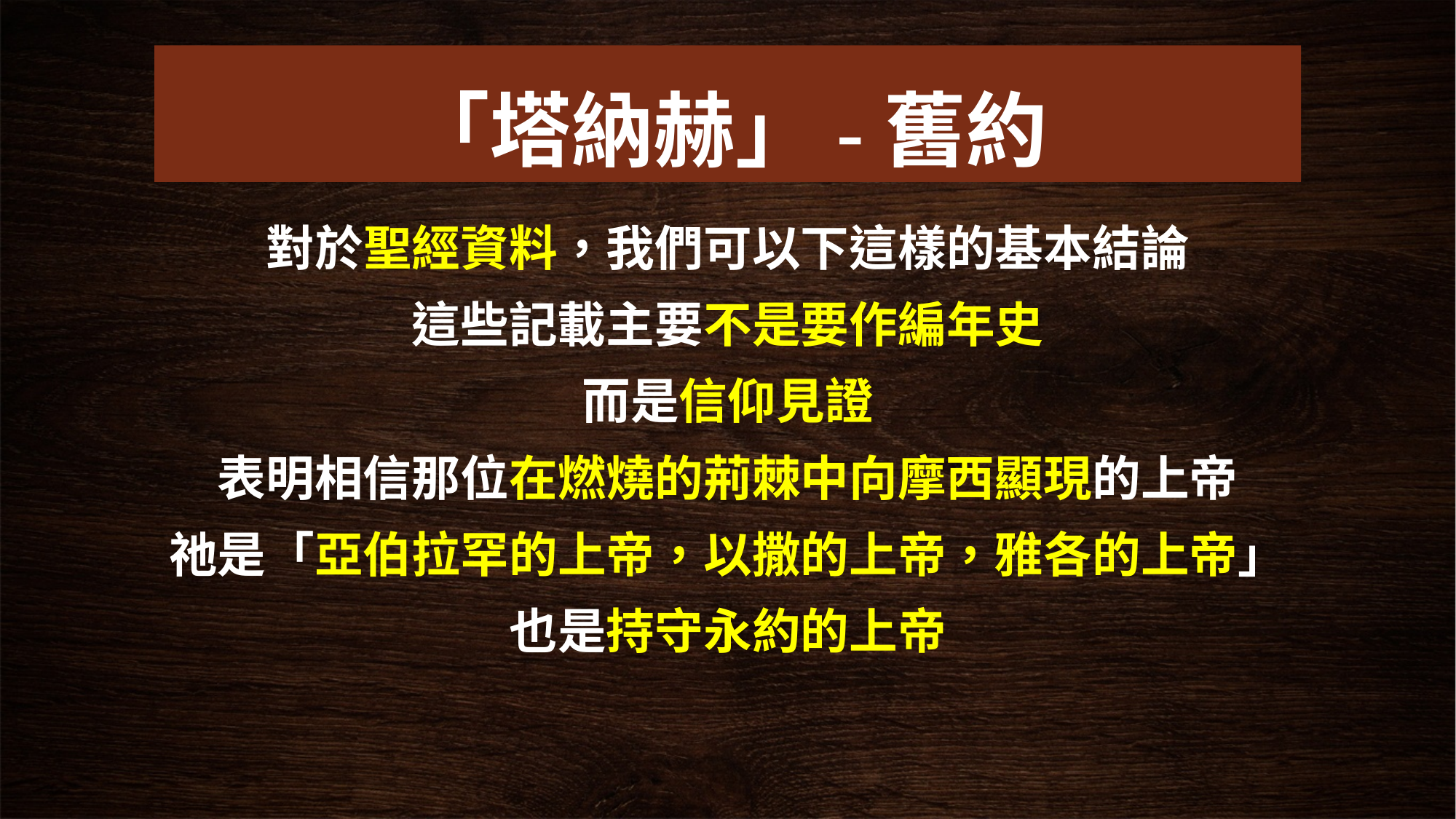

# 「塔納赫」-舊約
對於聖經資料，我們可以下這樣的基本結論
這些記載主要不是要作編年史
而是信仰見證
表明相信那位在燃燒的荊棘中向摩西顯現的上帝
祂是「亞伯拉罕的上帝，以撒的上帝，雅各的上帝」
也是持守永約的上帝